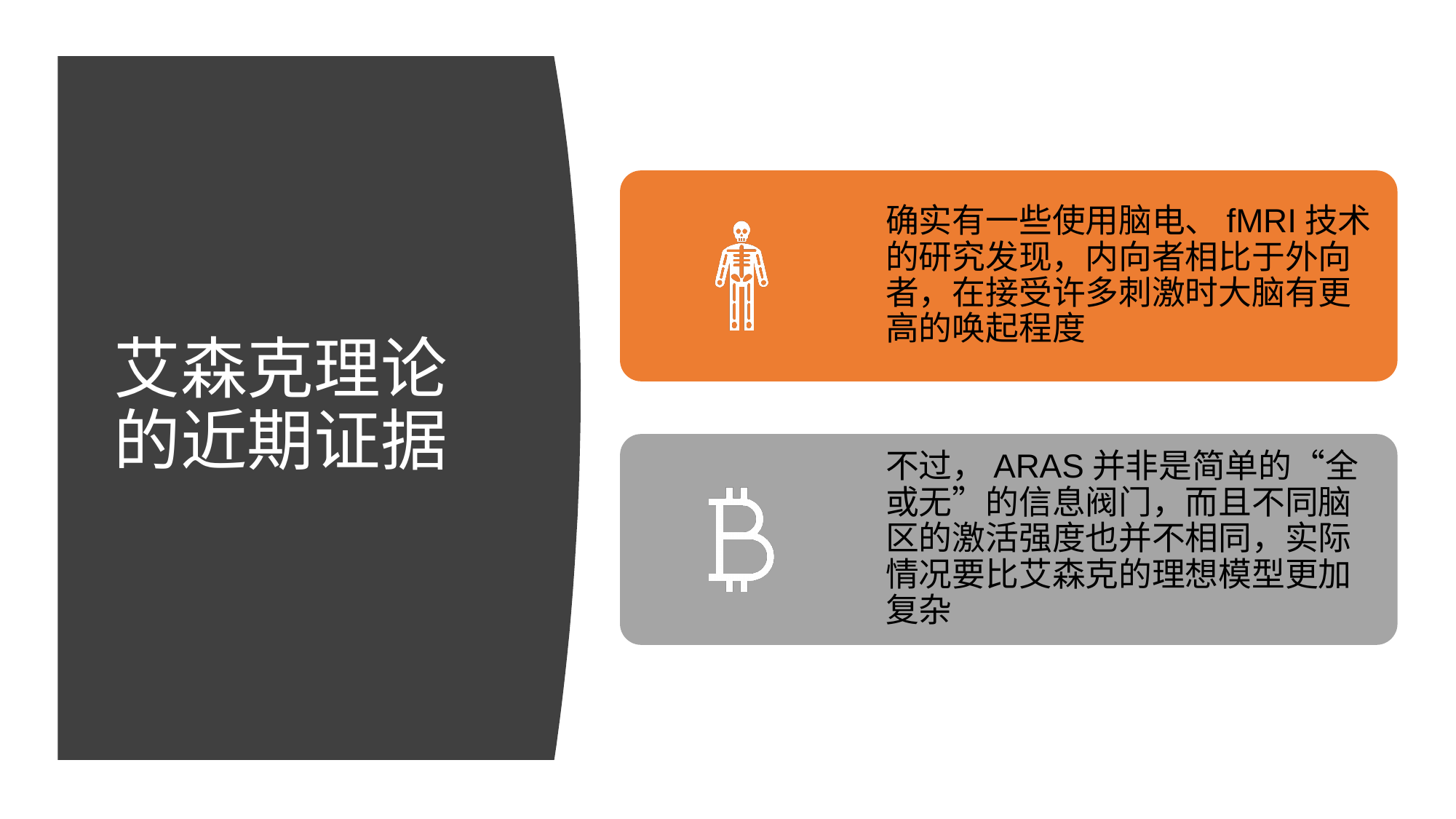

确实有一些使用脑电、fMRI技术的研究发现，内向者相比于外向者，在接受许多刺激时大脑有更高的唤起程度
不过，ARAS并非是简单的“全或无”的信息阀门，而且不同脑区的激活强度也并不相同，实际情况要比艾森克的理想模型更加复杂

# 艾森克理论的近期证据